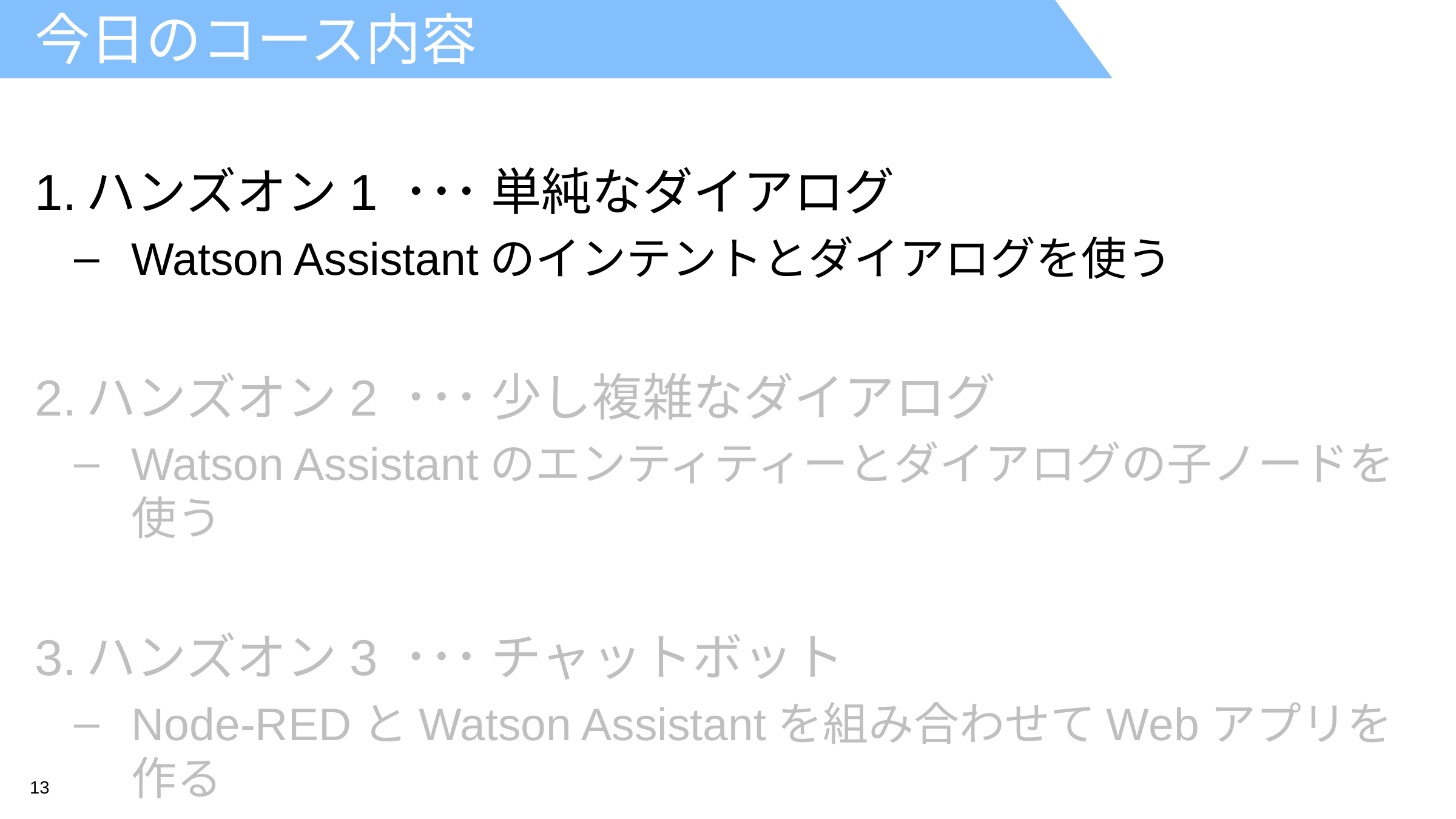

# 今日のコース内容
ハンズオン1 ･･･ 単純なダイアログ
Watson Assistantのインテントとダイアログを使う

ハンズオン2 ･･･ 少し複雑なダイアログ
Watson Assistantのエンティティーとダイアログの子ノードを使う

ハンズオン3 ･･･ チャットボット
Node-REDとWatson Assistantを組み合わせてWebアプリを作る